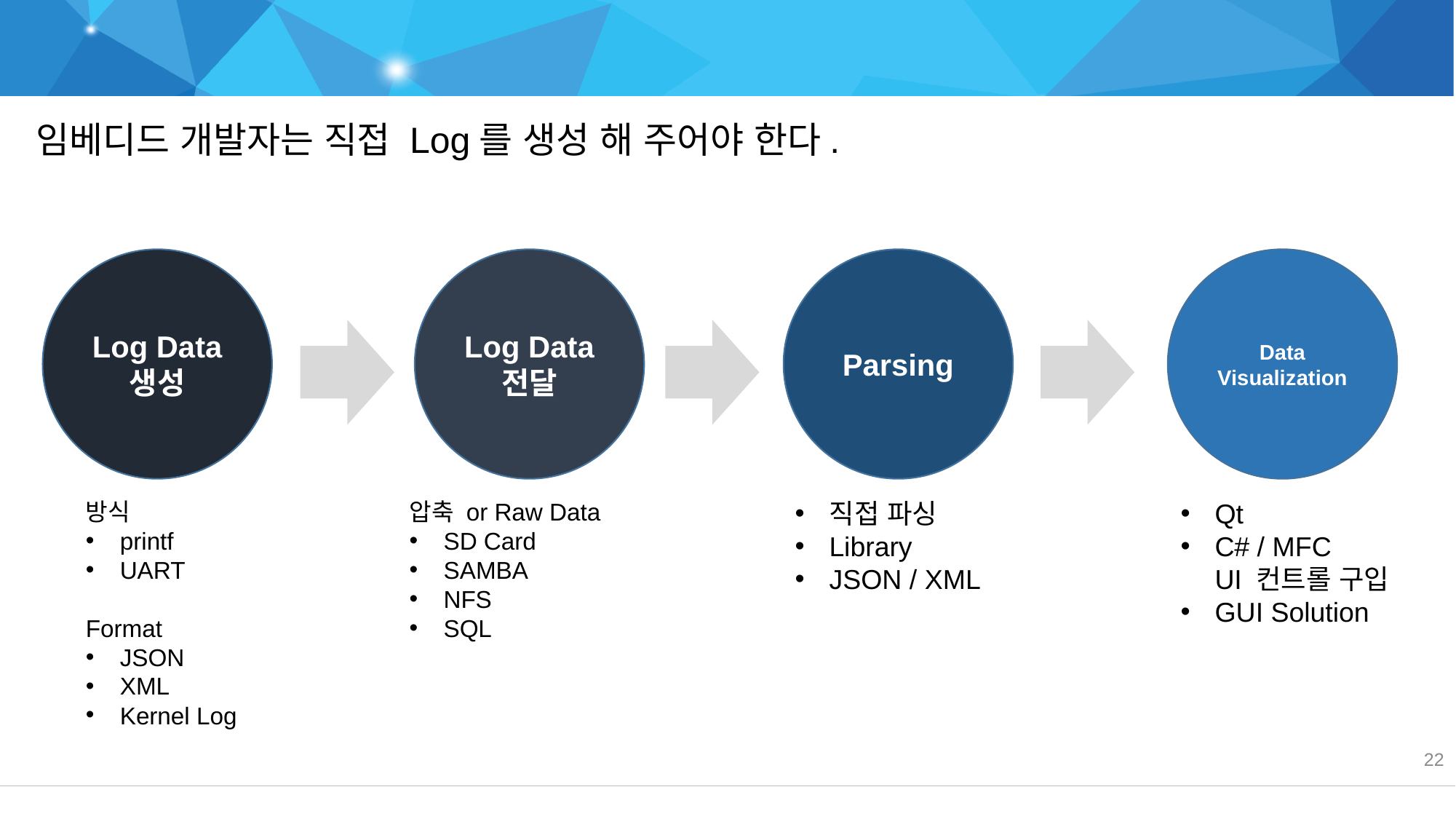

임베디드 Data Visualization 과정
임베디드 개발자는 직접 Log를 생성 해 주어야 한다.
Log Data 생성
Log Data 전달
Parsing
Data
Visualization

방식
printf
UART

Format
JSON
XML
Kernel Log
압축 or Raw Data
SD Card
SAMBA
NFS
SQL
직접 파싱
Library
JSON / XML
Qt
C# / MFC
UI 컨트롤 구입
GUI Solution

22